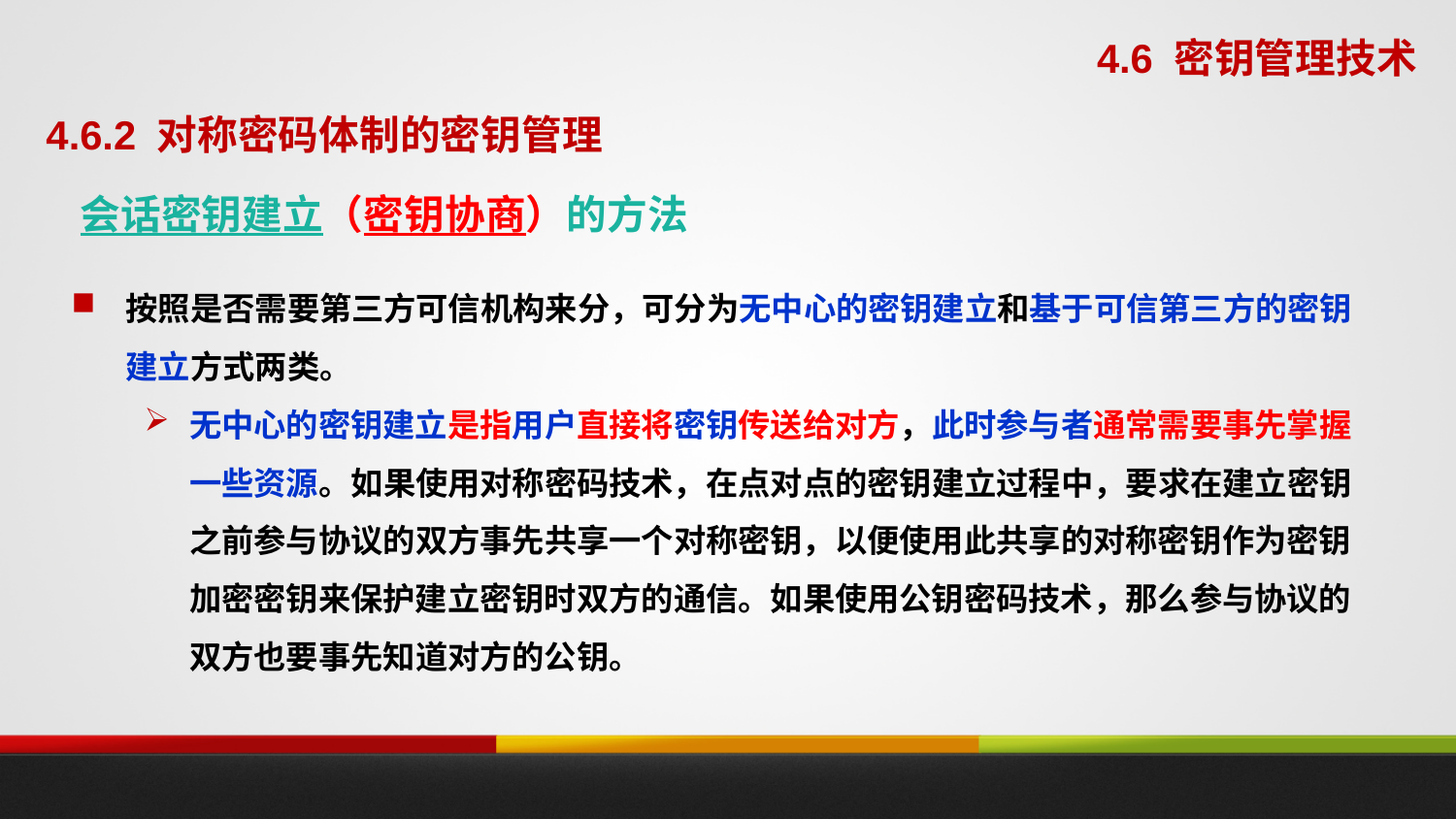

4.6 密钥管理技术
4.6.2 对称密码体制的密钥管理
会话密钥建立（密钥协商）的方法
按照是否需要第三方可信机构来分，可分为无中心的密钥建立和基于可信第三方的密钥建立方式两类。
无中心的密钥建立是指用户直接将密钥传送给对方，此时参与者通常需要事先掌握一些资源。如果使用对称密码技术，在点对点的密钥建立过程中，要求在建立密钥之前参与协议的双方事先共享一个对称密钥，以便使用此共享的对称密钥作为密钥加密密钥来保护建立密钥时双方的通信。如果使用公钥密码技术，那么参与协议的双方也要事先知道对方的公钥。